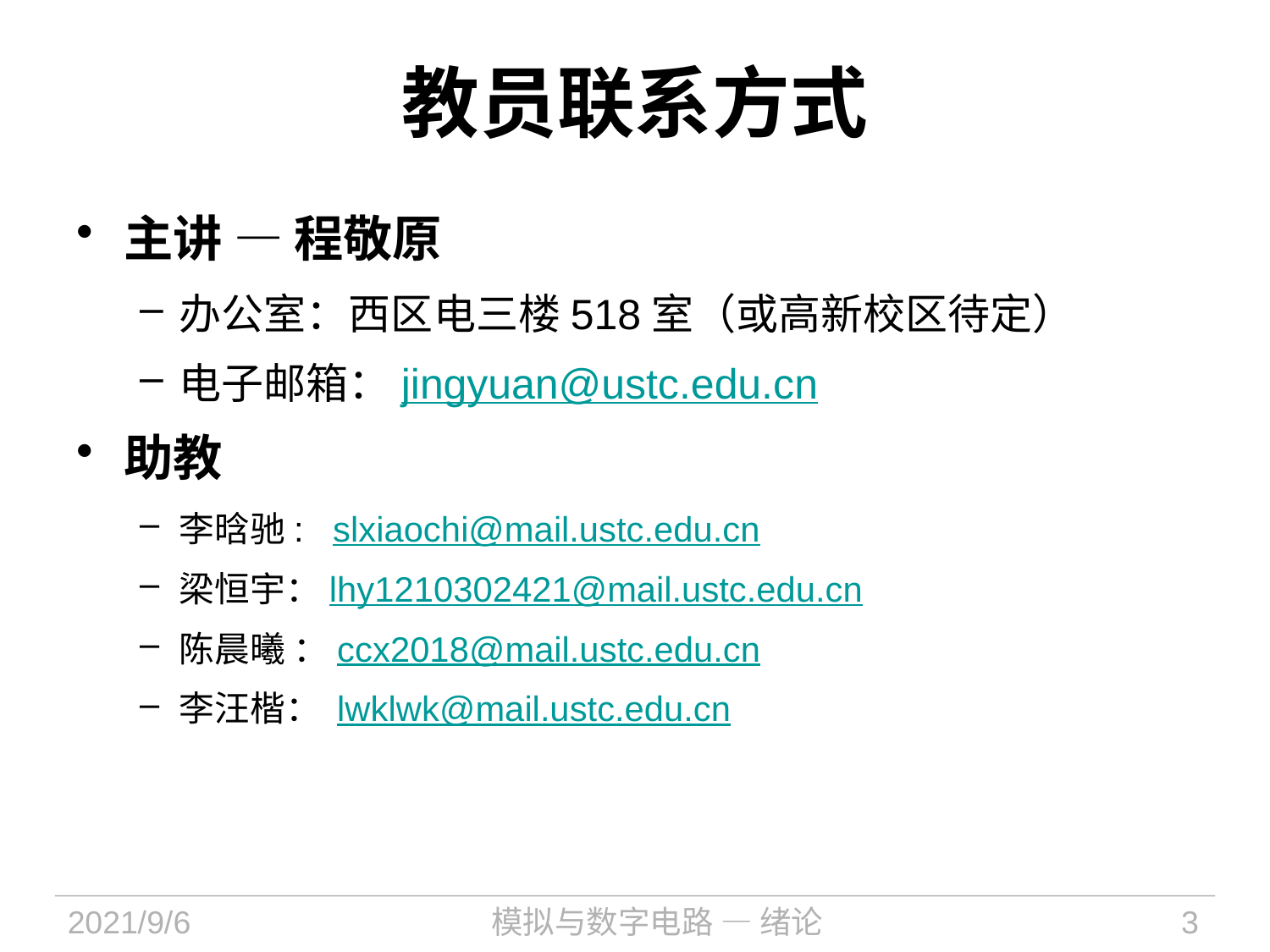

# 教员联系方式
主讲 — 程敬原
办公室：西区电三楼518室（或高新校区待定）
电子邮箱：jingyuan@ustc.edu.cn
助教
李晗驰:   slxiaochi@mail.ustc.edu.cn
梁恒宇：lhy1210302421@mail.ustc.edu.cn
陈晨曦 ：ccx2018@mail.ustc.edu.cn
李汪楷： lwklwk@mail.ustc.edu.cn

2021/9/6
模拟与数字电路 — 绪论
3